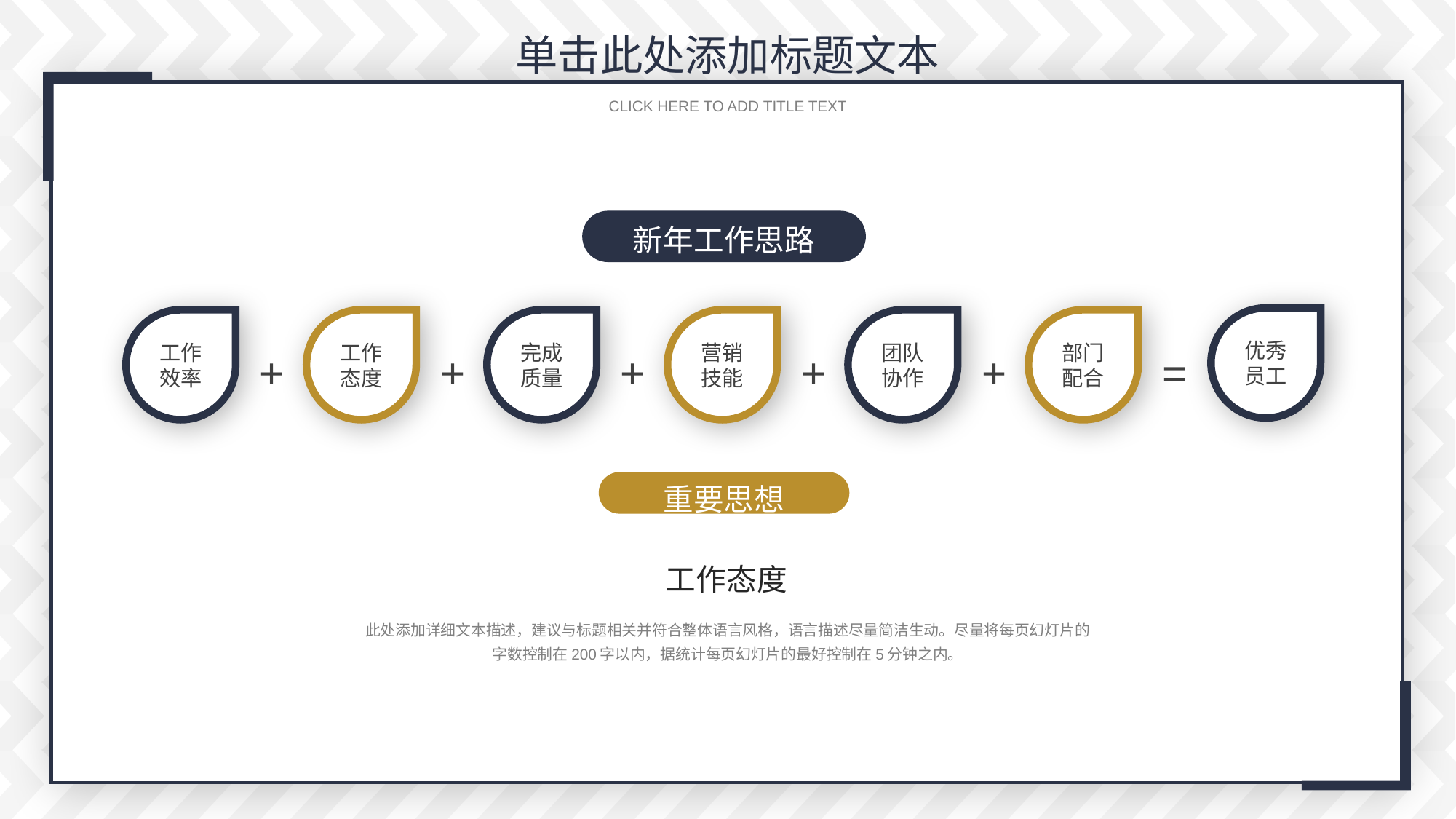

单击此处添加标题文本
 CLICK HERE TO ADD TITLE TEXT

新年工作思路
优秀员工
工作效率
工作态度
完成质量
营销技能
团队协作
部门配合
+
+
+
+
+
=

重要思想
工作态度
此处添加详细文本描述，建议与标题相关并符合整体语言风格，语言描述尽量简洁生动。尽量将每页幻灯片的字数控制在200字以内，据统计每页幻灯片的最好控制在5分钟之内。